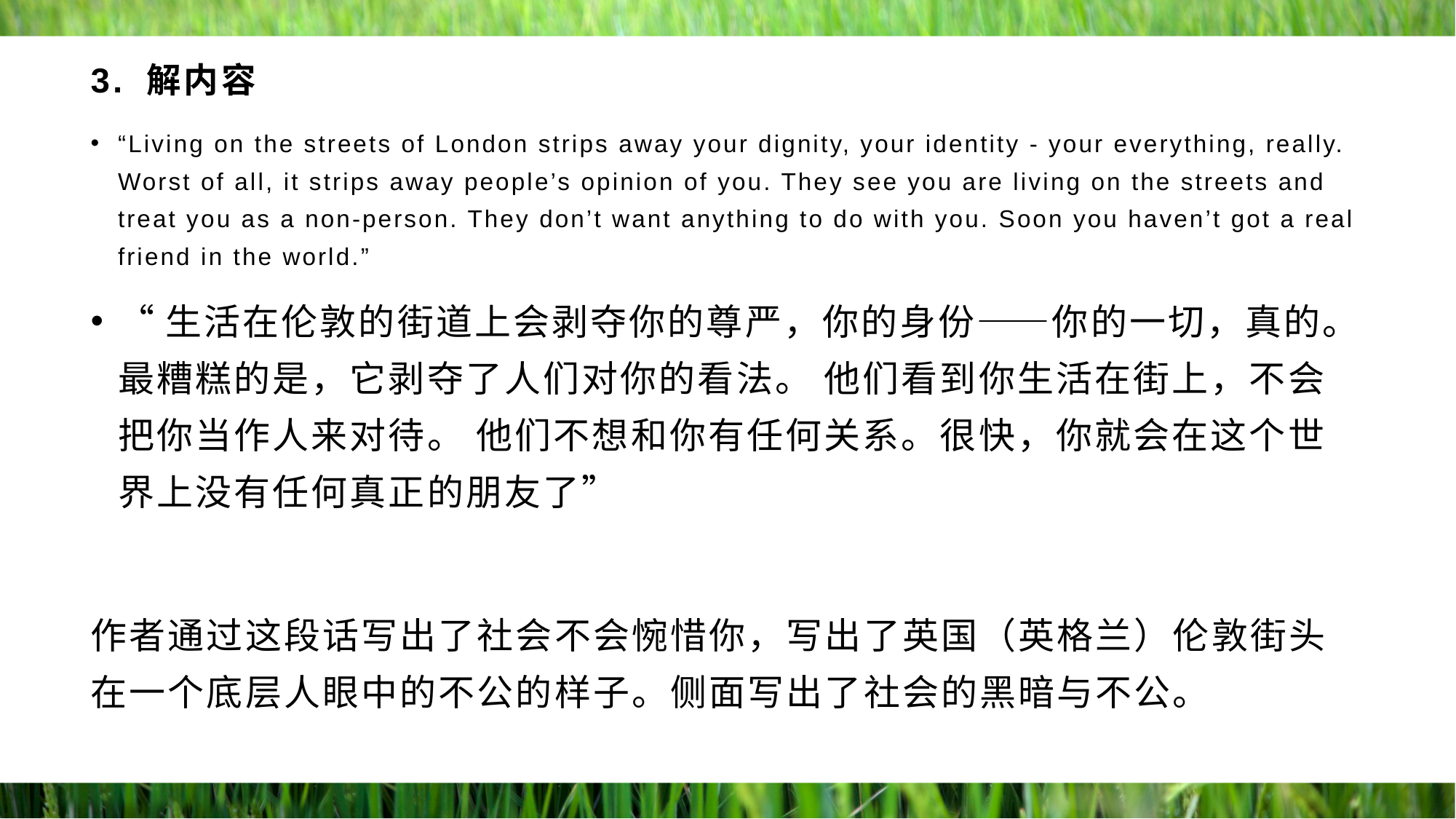

# 3. 解内容
“Living on the streets of London strips away your dignity, your identity - your everything, really. Worst of all, it strips away people’s opinion of you. They see you are living on the streets and treat you as a non-person. They don’t want anything to do with you. Soon you haven’t got a real friend in the world.”
“生活在伦敦的街道上会剥夺你的尊严，你的身份——你的一切，真的。 最糟糕的是，它剥夺了人们对你的看法。 他们看到你生活在街上，不会把你当作人来对待。 他们不想和你有任何关系。很快，你就会在这个世界上没有任何真正的朋友了”

作者通过这段话写出了社会不会惋惜你，写出了英国（英格兰）伦敦街头在一个底层人眼中的不公的样子。侧面写出了社会的黑暗与不公。